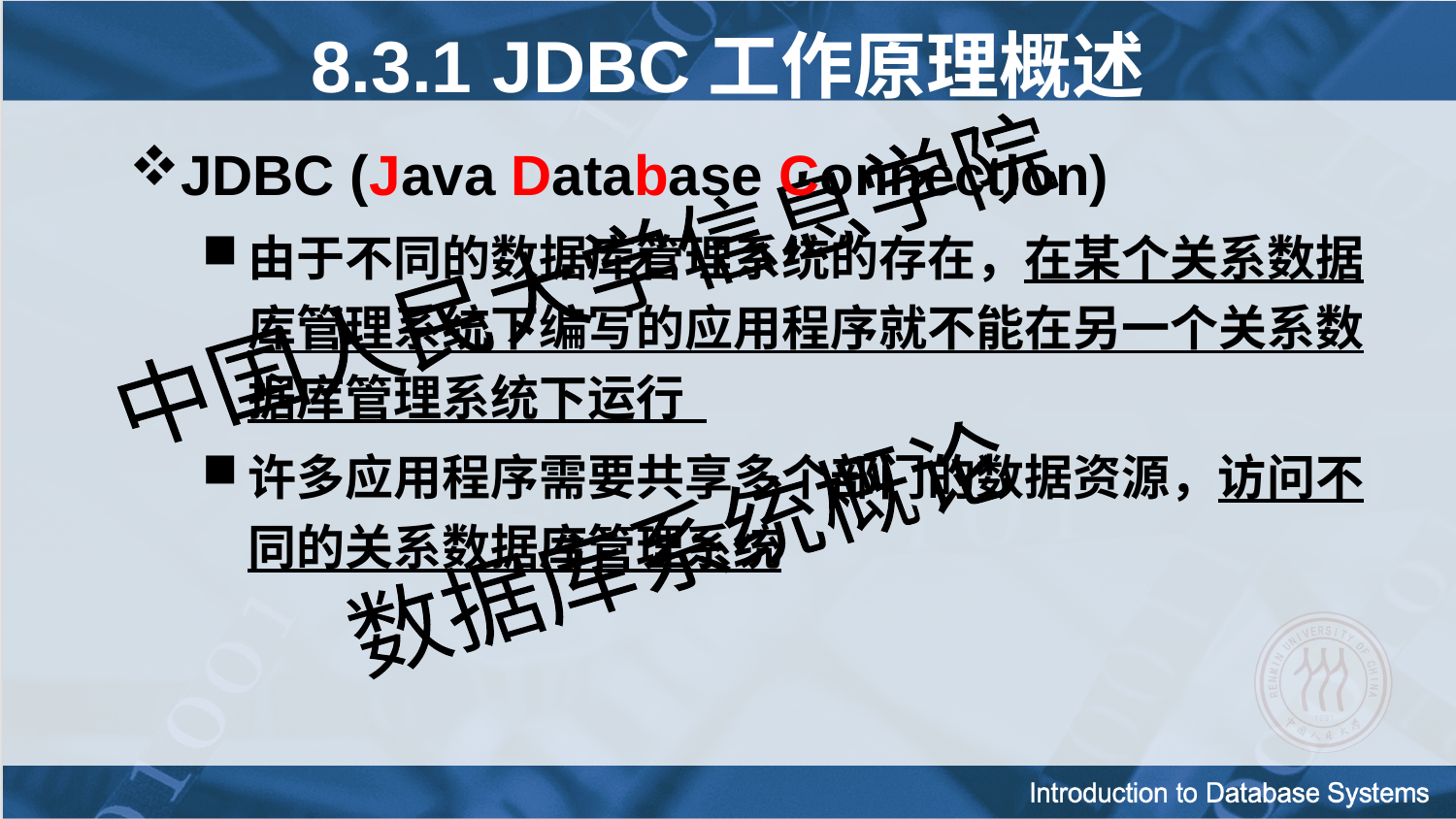

8.3.1 JDBC工作原理概述
JDBC (Java Database Connection)
由于不同的数据库管理系统的存在，在某个关系数据库管理系统下编写的应用程序就不能在另一个关系数据库管理系统下运行
许多应用程序需要共享多个部门的数据资源，访问不同的关系数据库管理系统